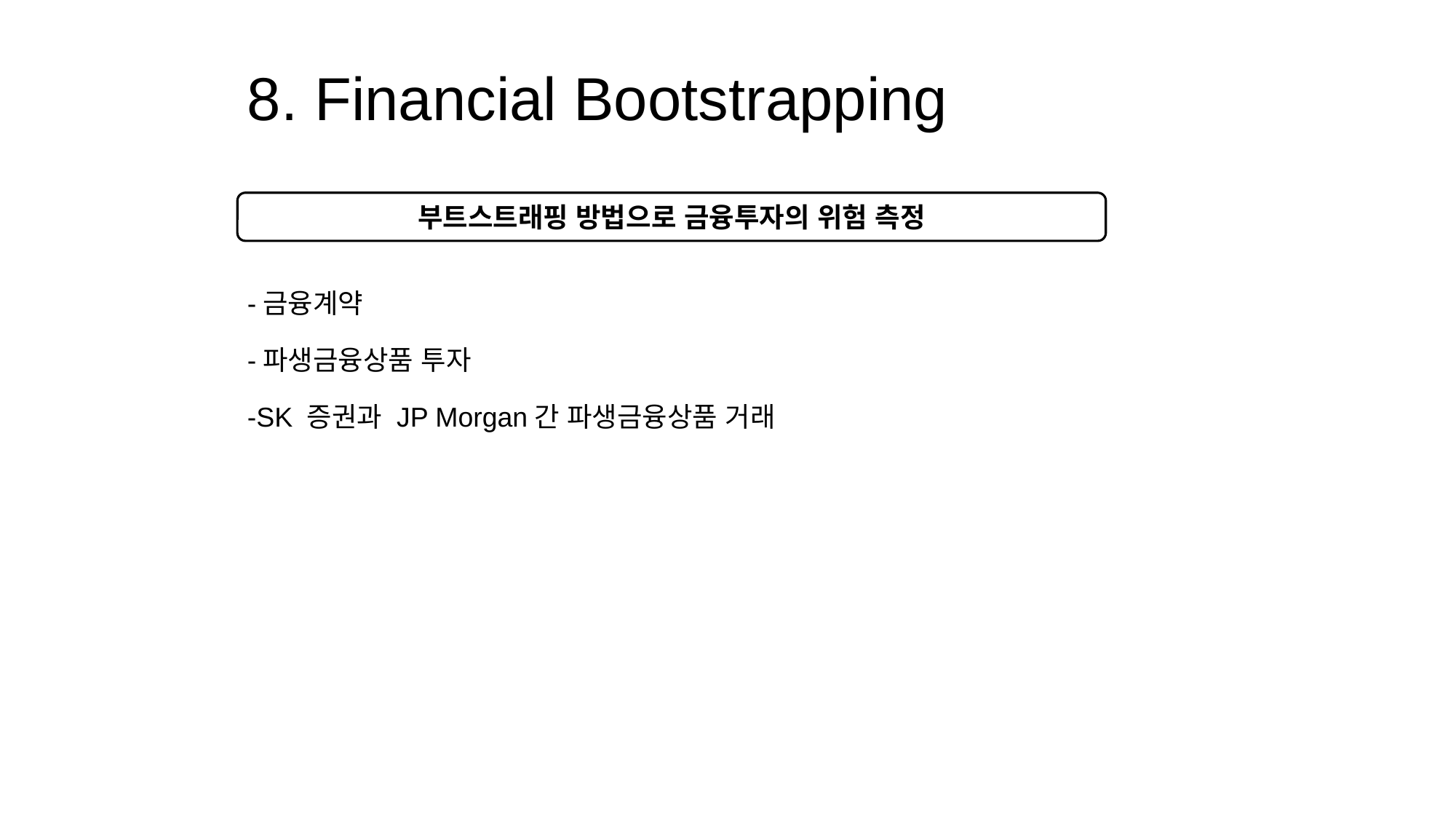

# 8. Financial Bootstrapping

-금융계약
-파생금융상품 투자
-SK 증권과 JP Morgan간 파생금융상품 거래
부트스트래핑 방법으로 금융투자의 위험 측정